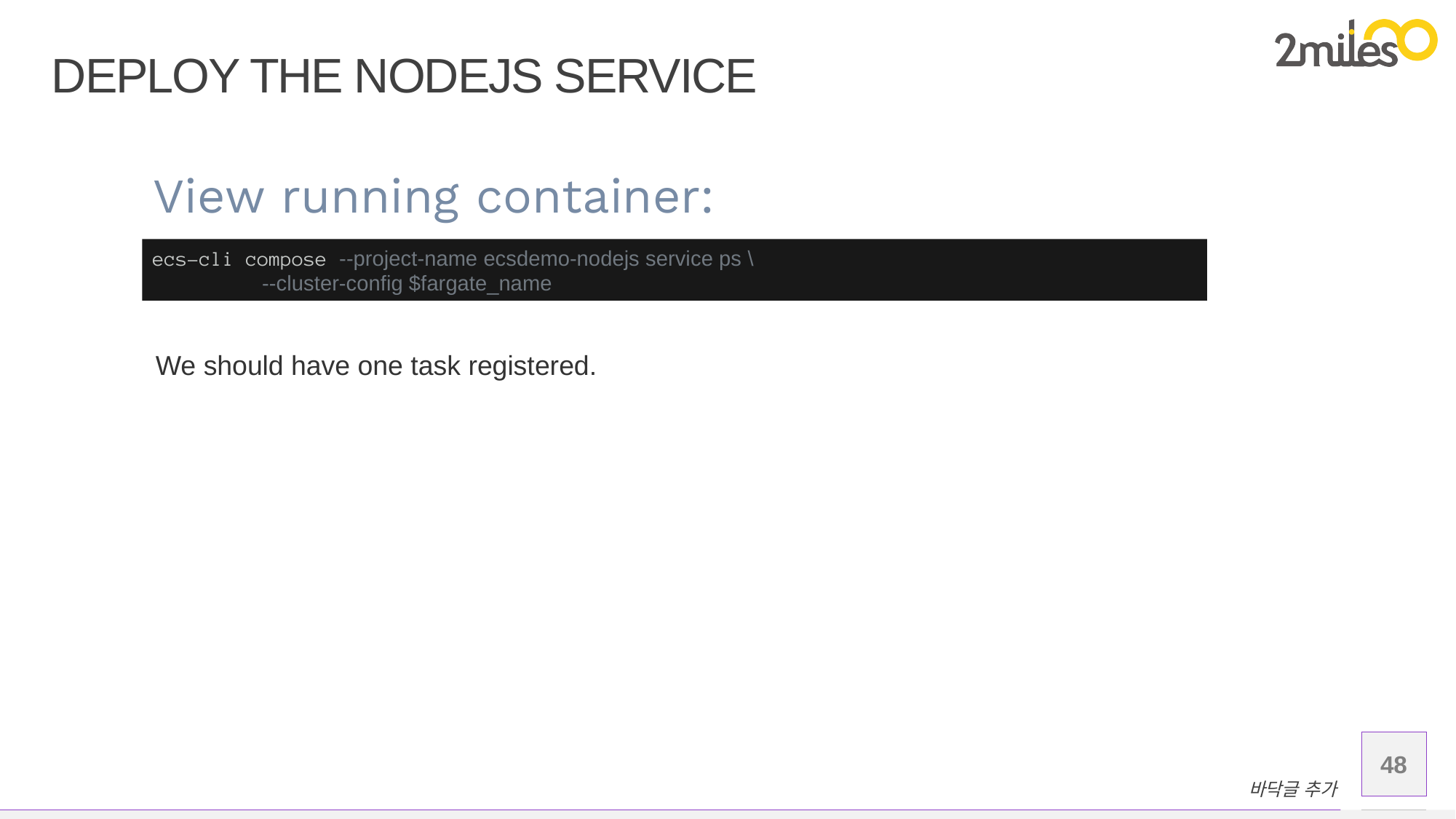

# Deploy the NodeJS Service
View running container:
ecs-cli compose --project-name ecsdemo-nodejs service ps \
	--cluster-config $fargate_name
We should have one task registered.
48
바닥글 추가